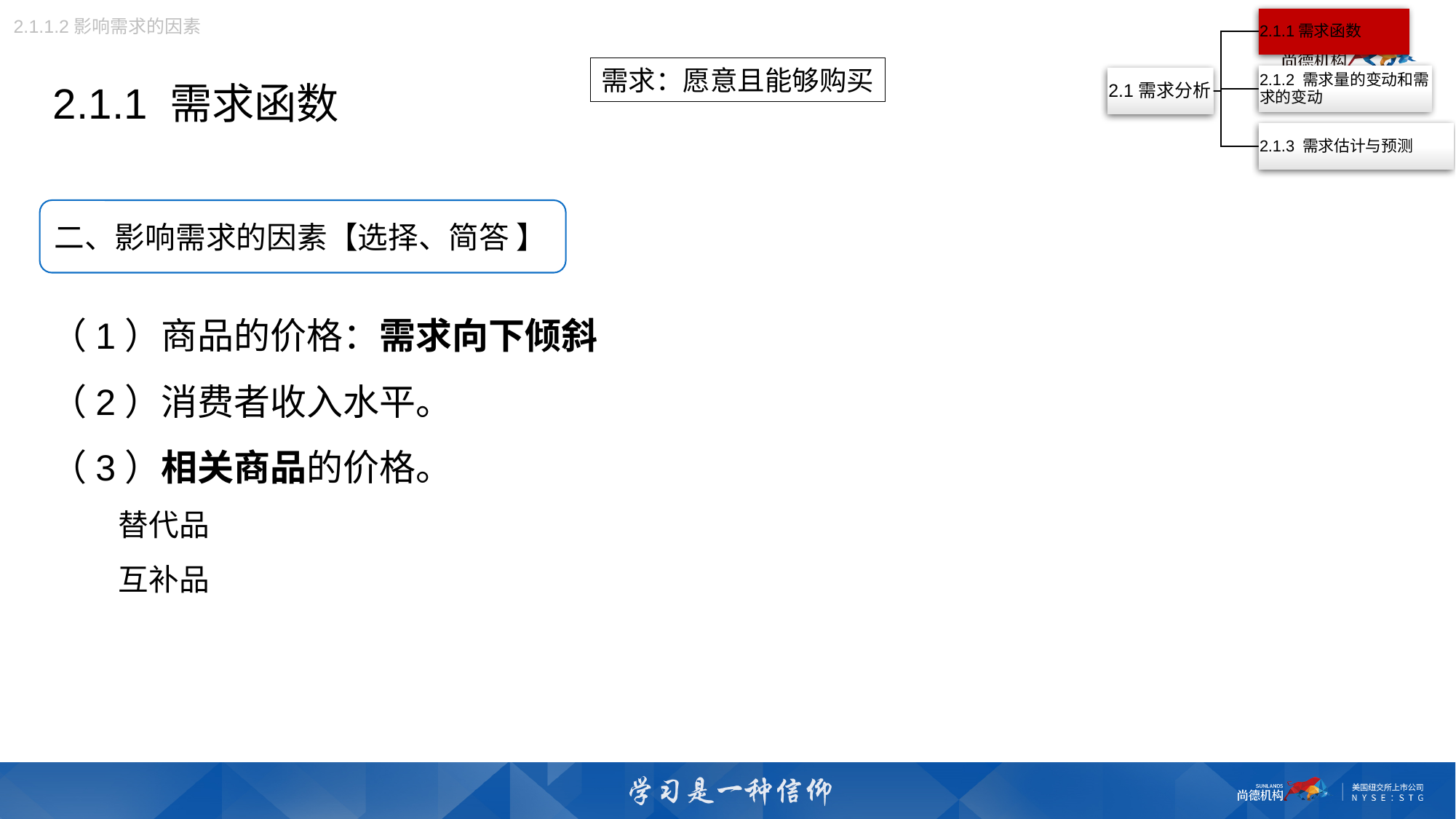

2.1需求分析
2.1.1需求函数
2.1.2 需求量的变动和需求的变动
2.1.3 需求估计与预测
2.1.1.2影响需求的因素
需求：愿意且能够购买
2.1.1 需求函数
二、影响需求的因素【选择、简答 】
（1）商品的价格：需求向下倾斜
（2）消费者收入水平。
（3）相关商品的价格。
         替代品
         互补品